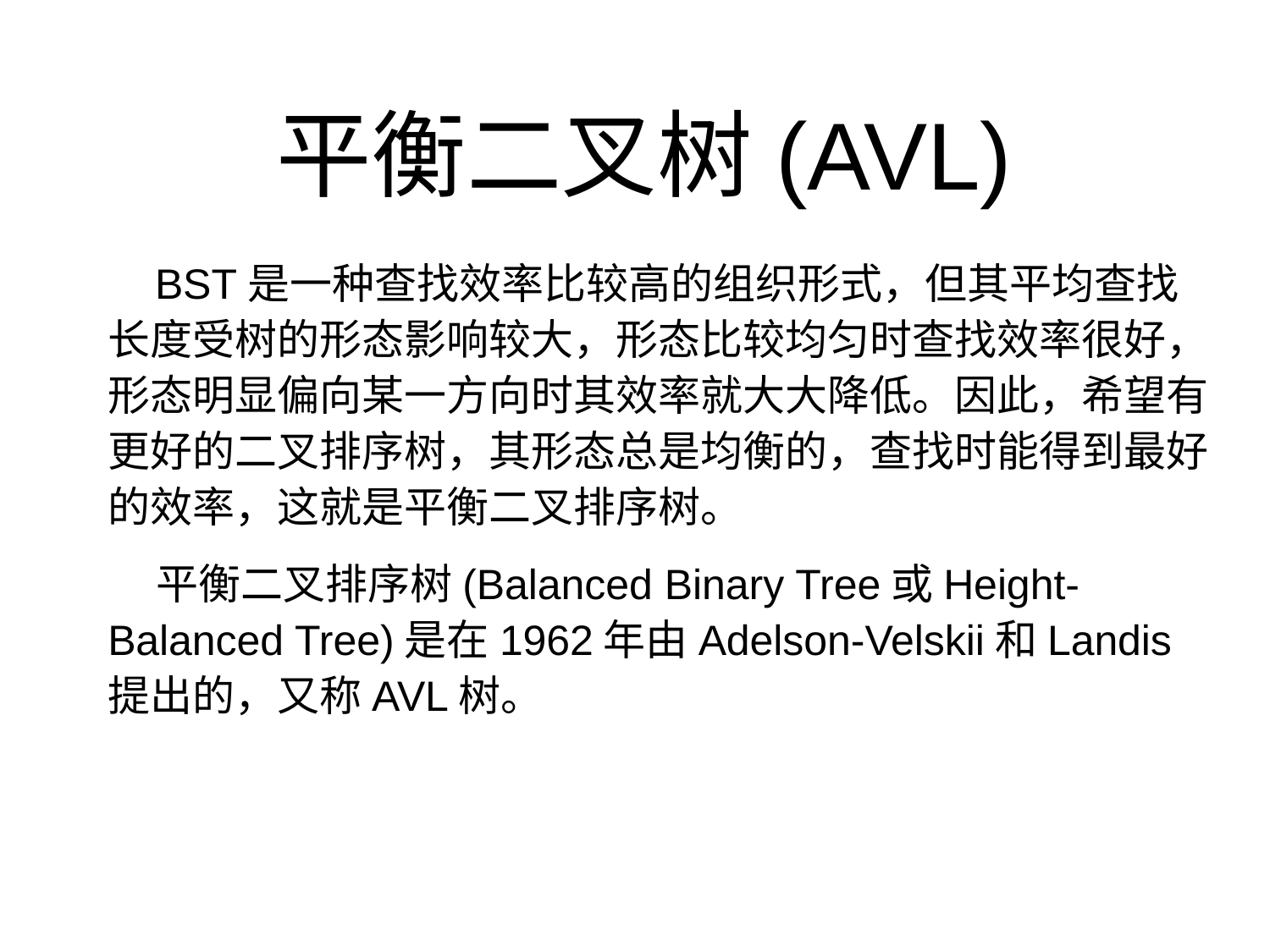

平衡二叉树(AVL)
    BST是一种查找效率比较高的组织形式，但其平均查找长度受树的形态影响较大，形态比较均匀时查找效率很好，形态明显偏向某一方向时其效率就大大降低。因此，希望有更好的二叉排序树，其形态总是均衡的，查找时能得到最好的效率，这就是平衡二叉排序树。
    平衡二叉排序树(Balanced Binary Tree或Height-Balanced Tree)是在1962年由Adelson-Velskii和Landis提出的，又称AVL树。